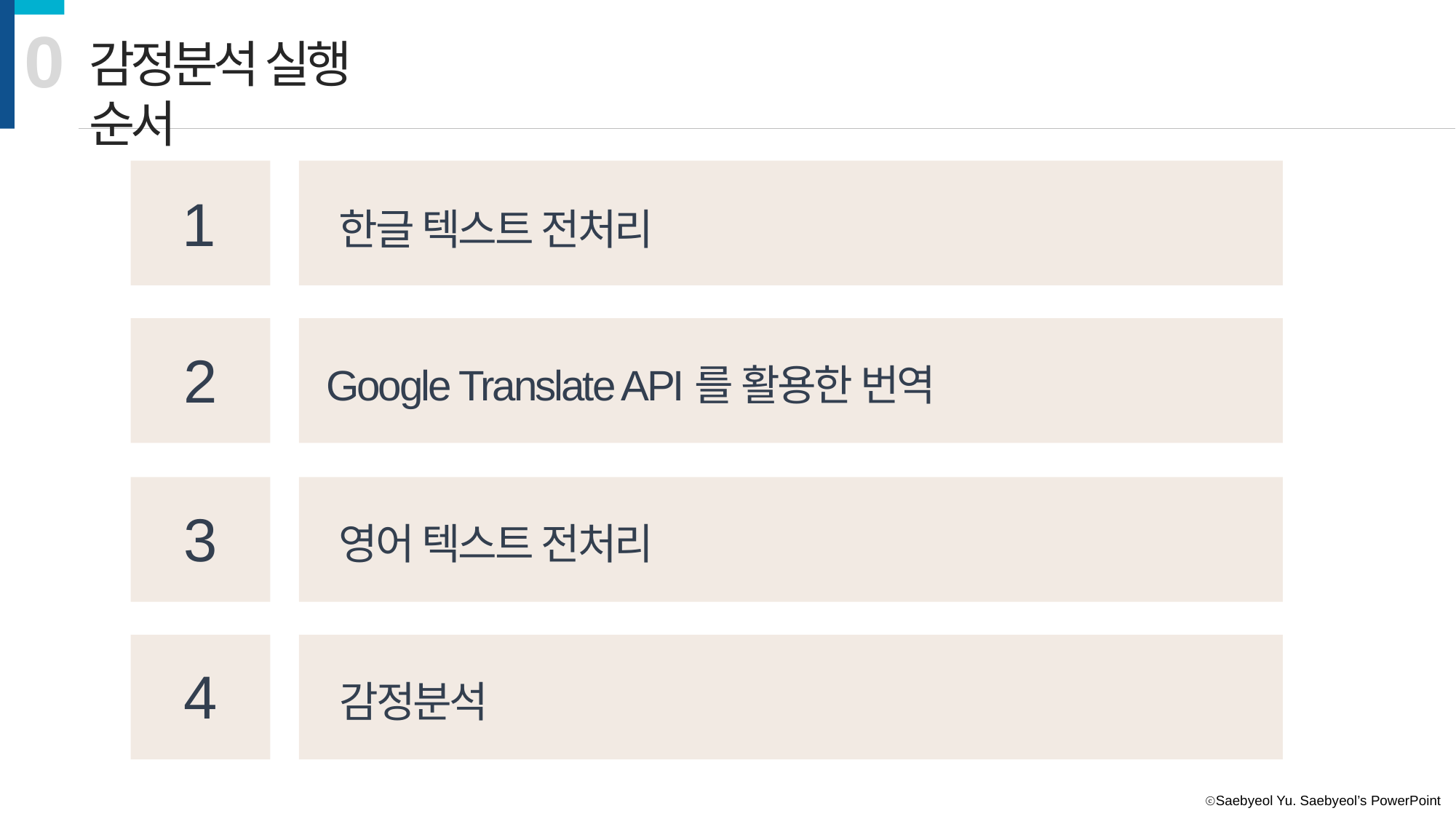

0
감정분석 실행 순서

1
한글 텍스트 전처리

2
Google Translate API를 활용한 번역

3
영어 텍스트 전처리

4
감정분석